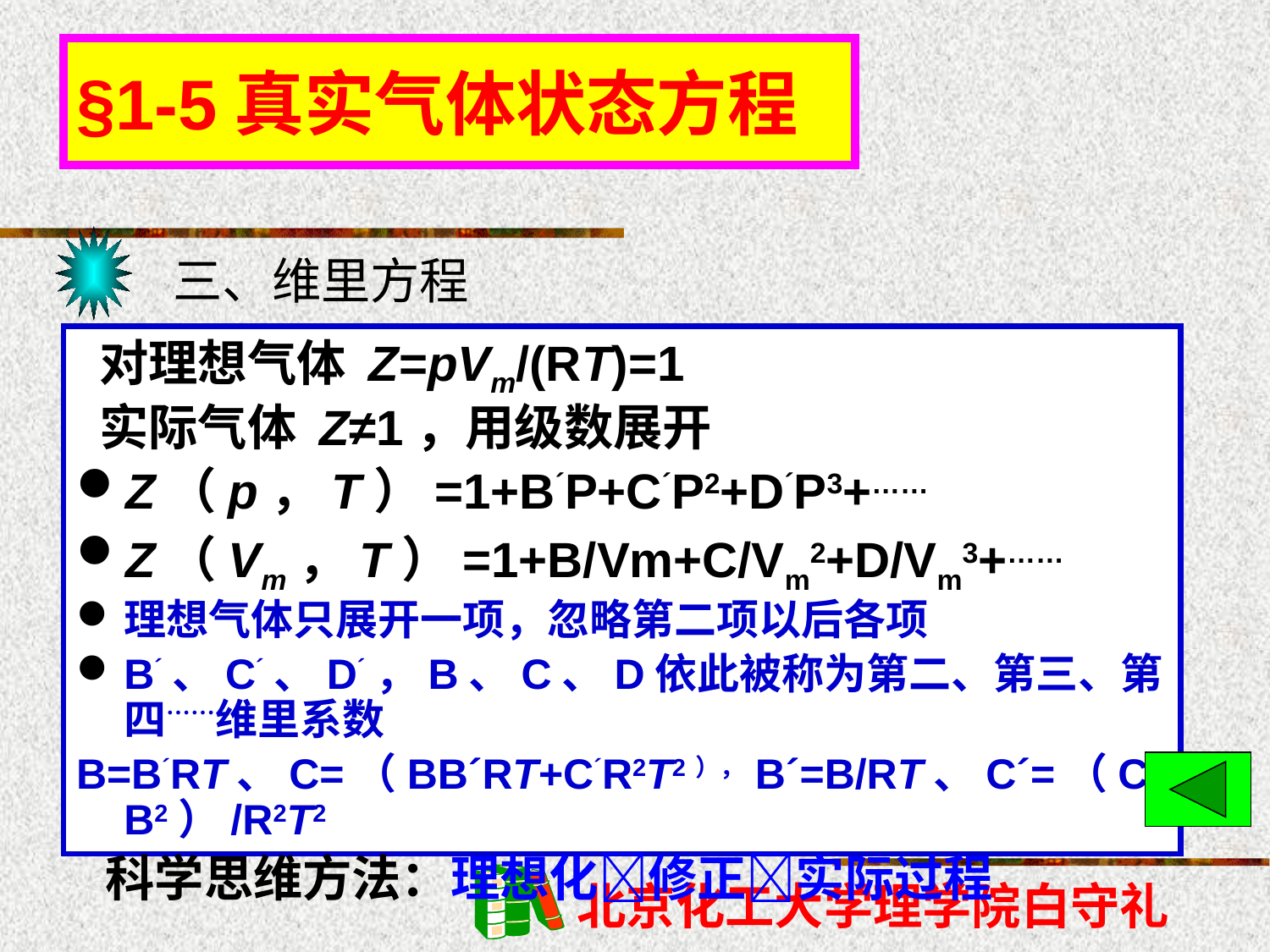

# §1-5真实气体状态方程

三、维里方程
 对理想气体 Z=pVm/(RT)=1
 实际气体 Z≠1，用级数展开
Z（p，T）=1+B´P+C´P2+D´P3+……
Z（Vm，T）=1+B/Vm+C/Vm2+D/Vm3+……
理想气体只展开一项，忽略第二项以后各项
B´、C´、D´，B、C、D依此被称为第二、第三、第四……维里系数
B=B´RT、C=（BB´RT+C´R2T2），B´=B/RT、C´=（C-B2）/R2T2
  科学思维方法：理想化→修正→实际过程